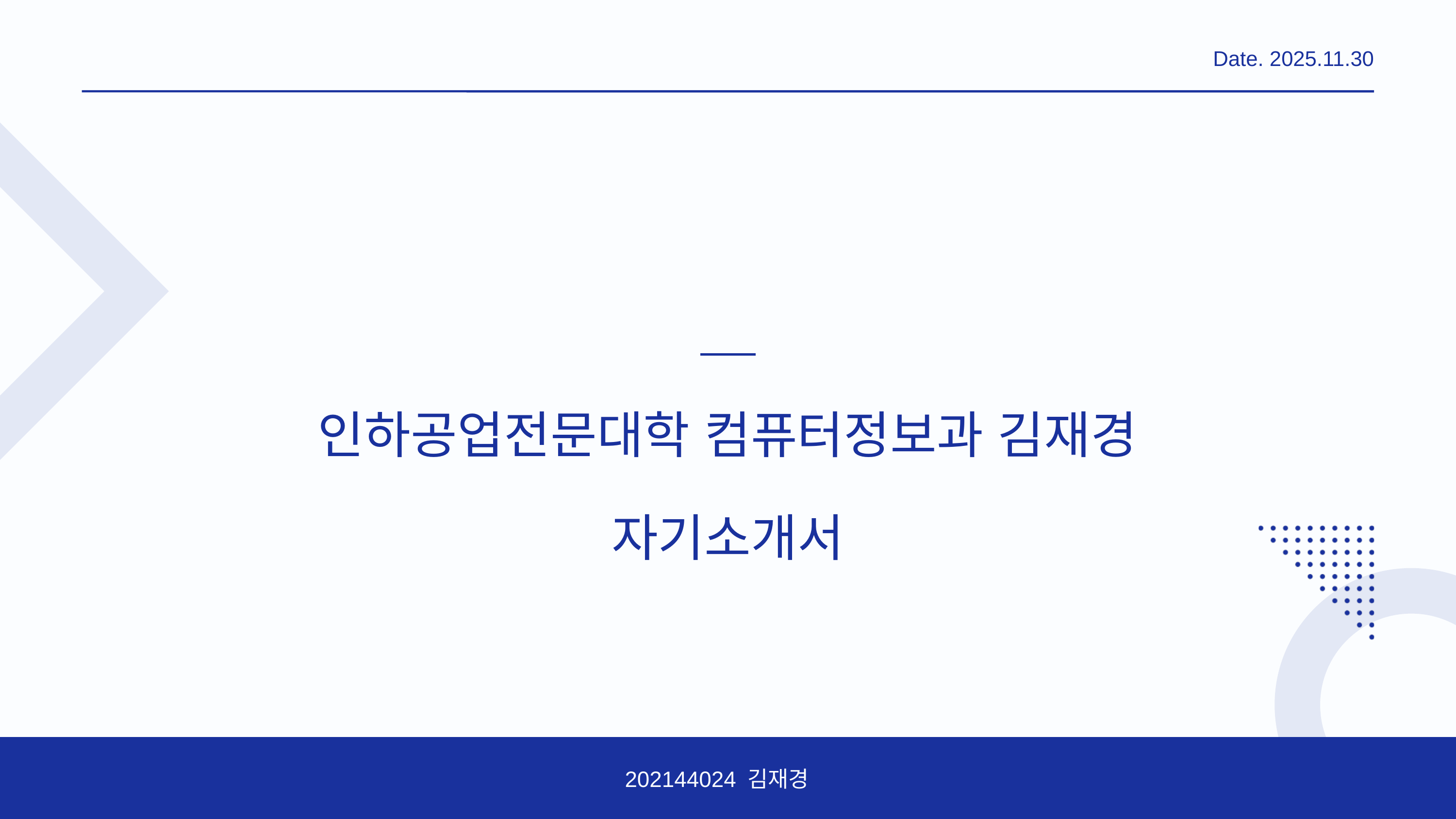

Date. 2025.11.30

인하공업전문대학 컴퓨터정보과 김재경 자기소개서

202144024 김재경